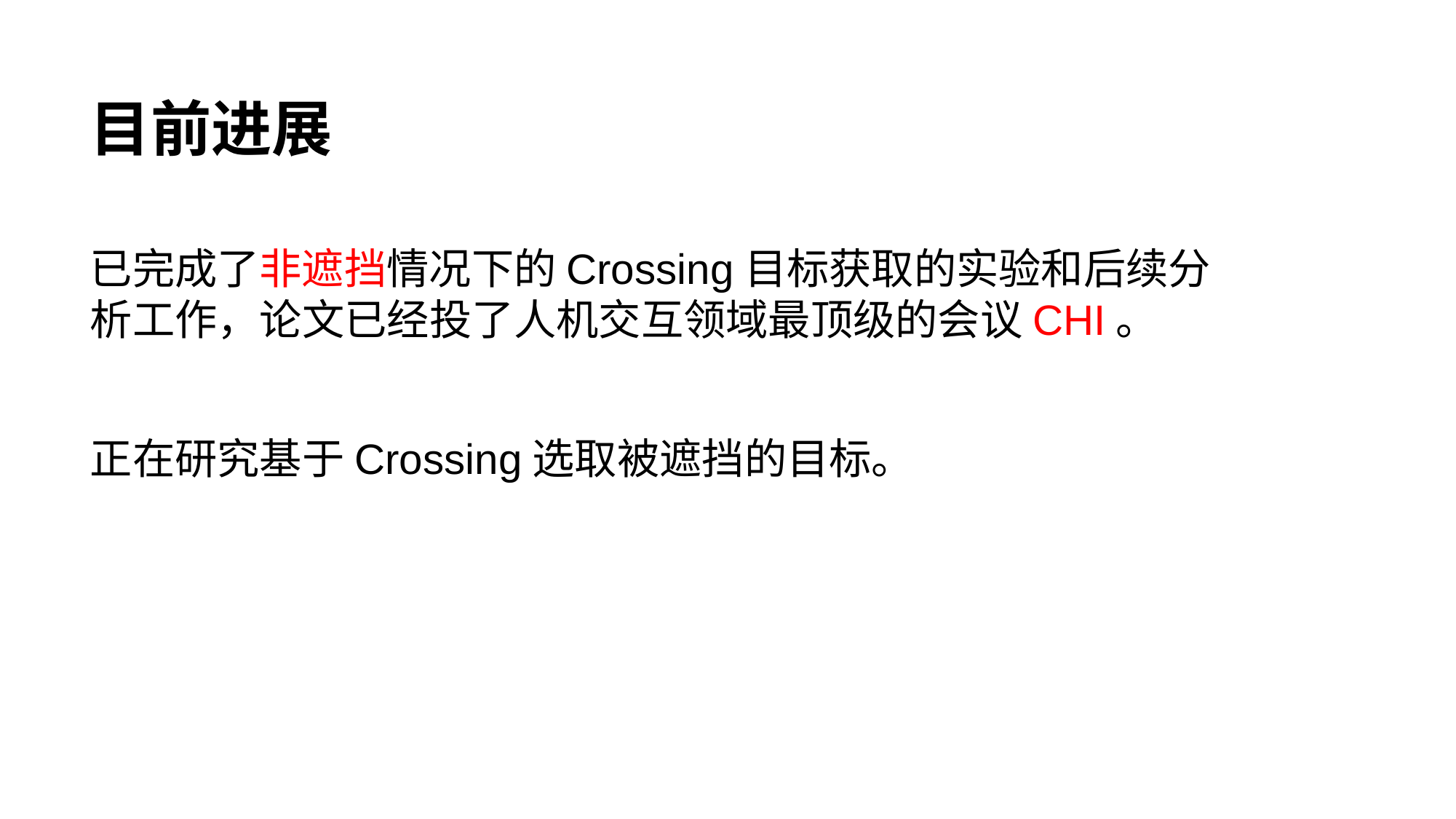

目前进展

已完成了非遮挡情况下的Crossing目标获取的实验和后续分析工作，论文已经投了人机交互领域最顶级的会议CHI。
正在研究基于Crossing选取被遮挡的目标。